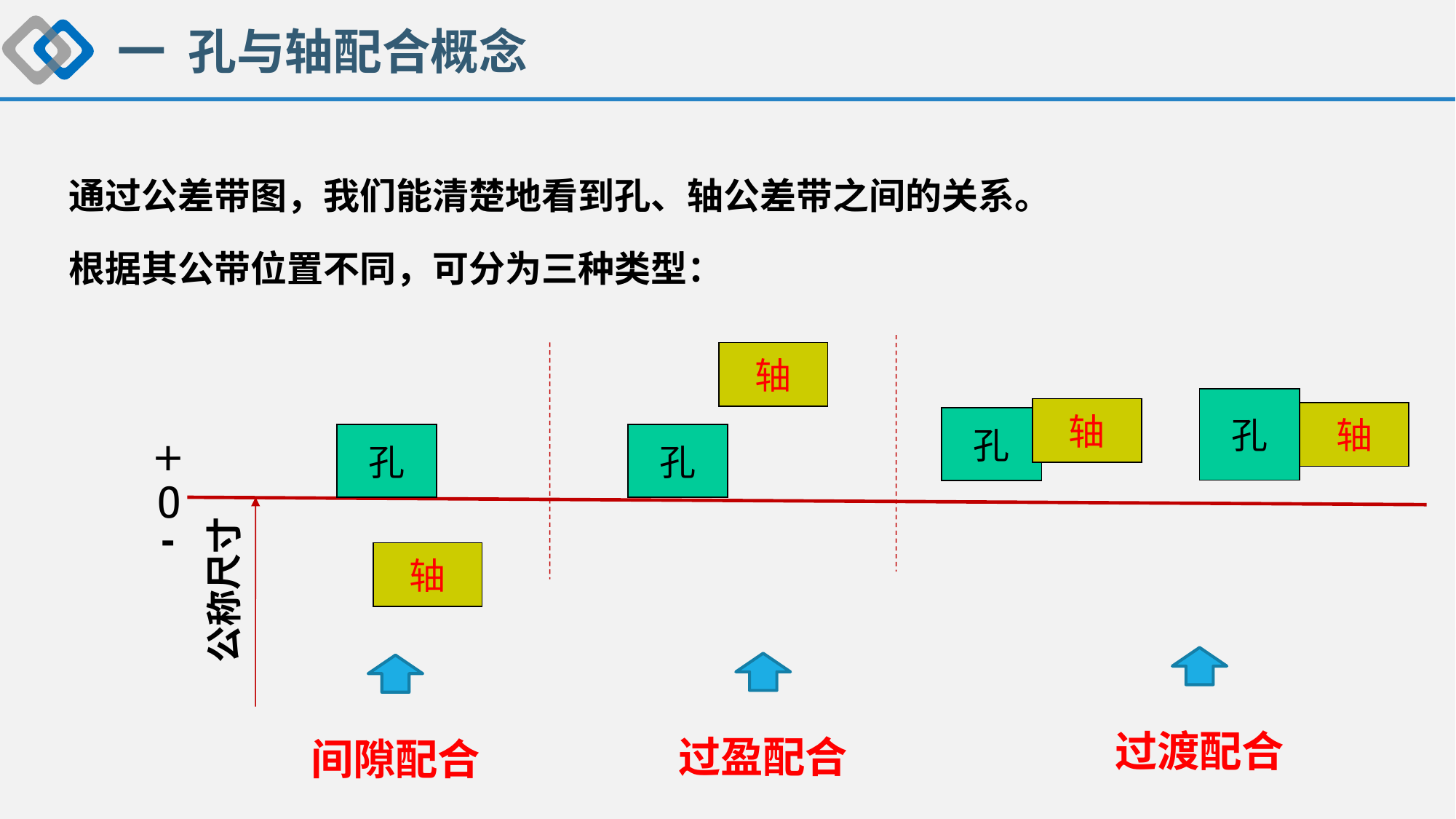

一  孔与轴配合概念
通过公差带图，我们能清楚地看到孔、轴公差带之间的关系。
根据其公带位置不同，可分为三种类型：

轴
孔
轴
轴
孔
+
孔
孔
0

-
轴
公称尺寸

过渡配合

过盈配合

间隙配合